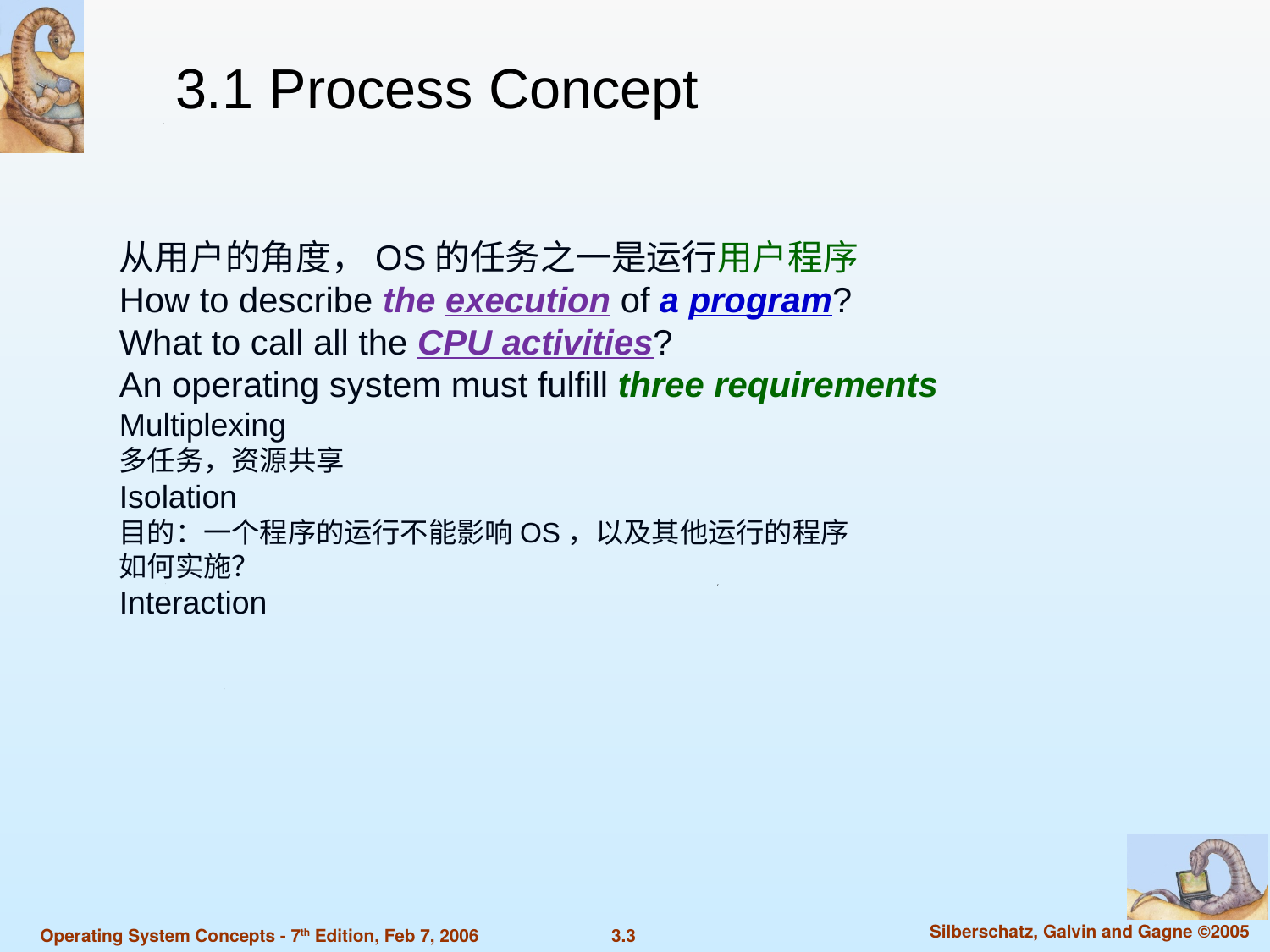

3.1 Process Concept
从用户的角度，OS的任务之一是运行用户程序
How to describe the execution of a program?
What to call all the CPU activities?
An operating system must fulfill three requirements
Multiplexing
多任务，资源共享
Isolation
目的：一个程序的运行不能影响OS，以及其他运行的程序
如何实施？
Interaction